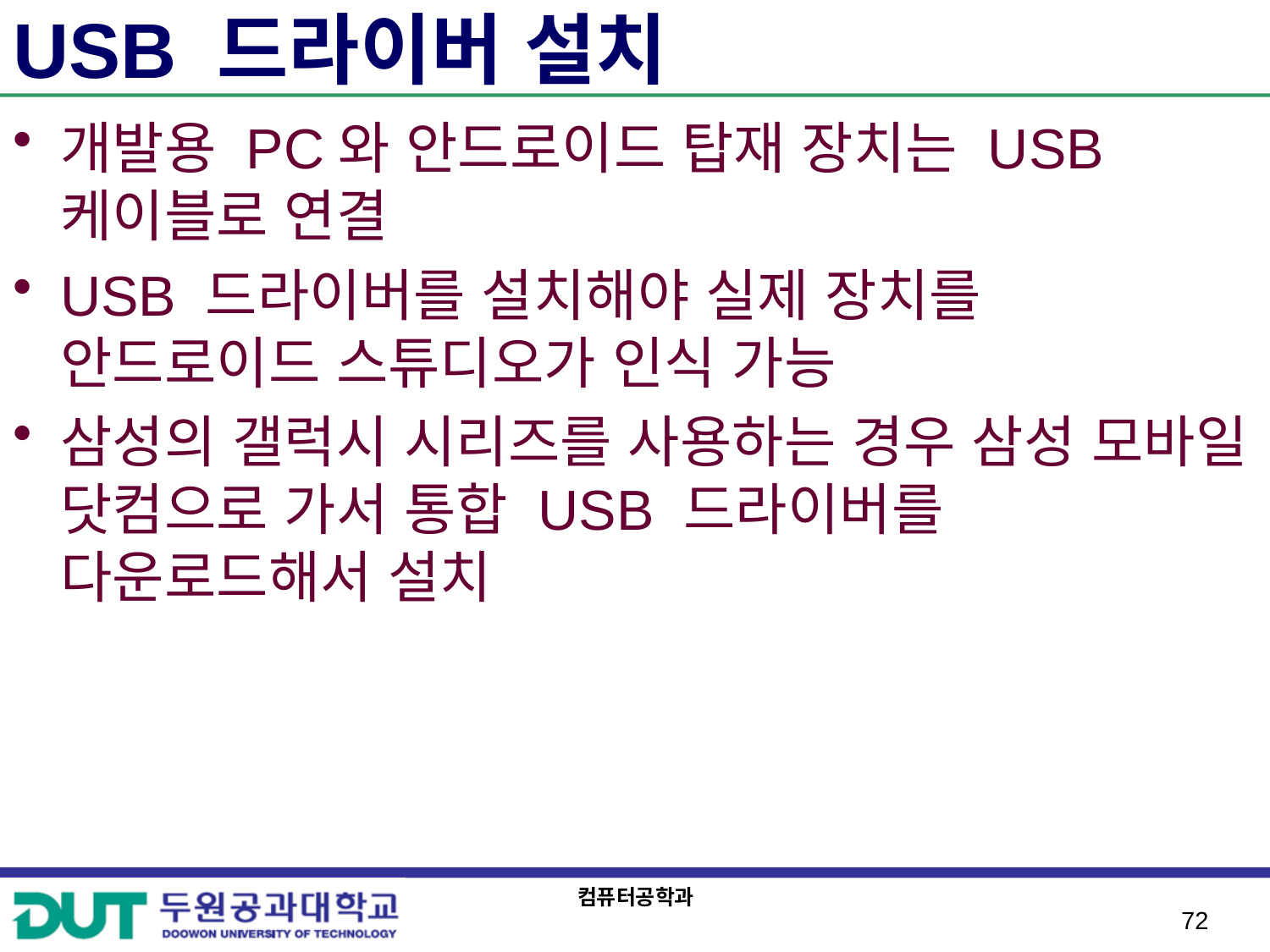

# USB 드라이버 설치
개발용 PC와 안드로이드 탑재 장치는 USB 케이블로 연결
USB 드라이버를 설치해야 실제 장치를 안드로이드 스튜디오가 인식 가능
삼성의 갤럭시 시리즈를 사용하는 경우 삼성 모바일 닷컴으로 가서 통합 USB 드라이버를 다운로드해서 설치